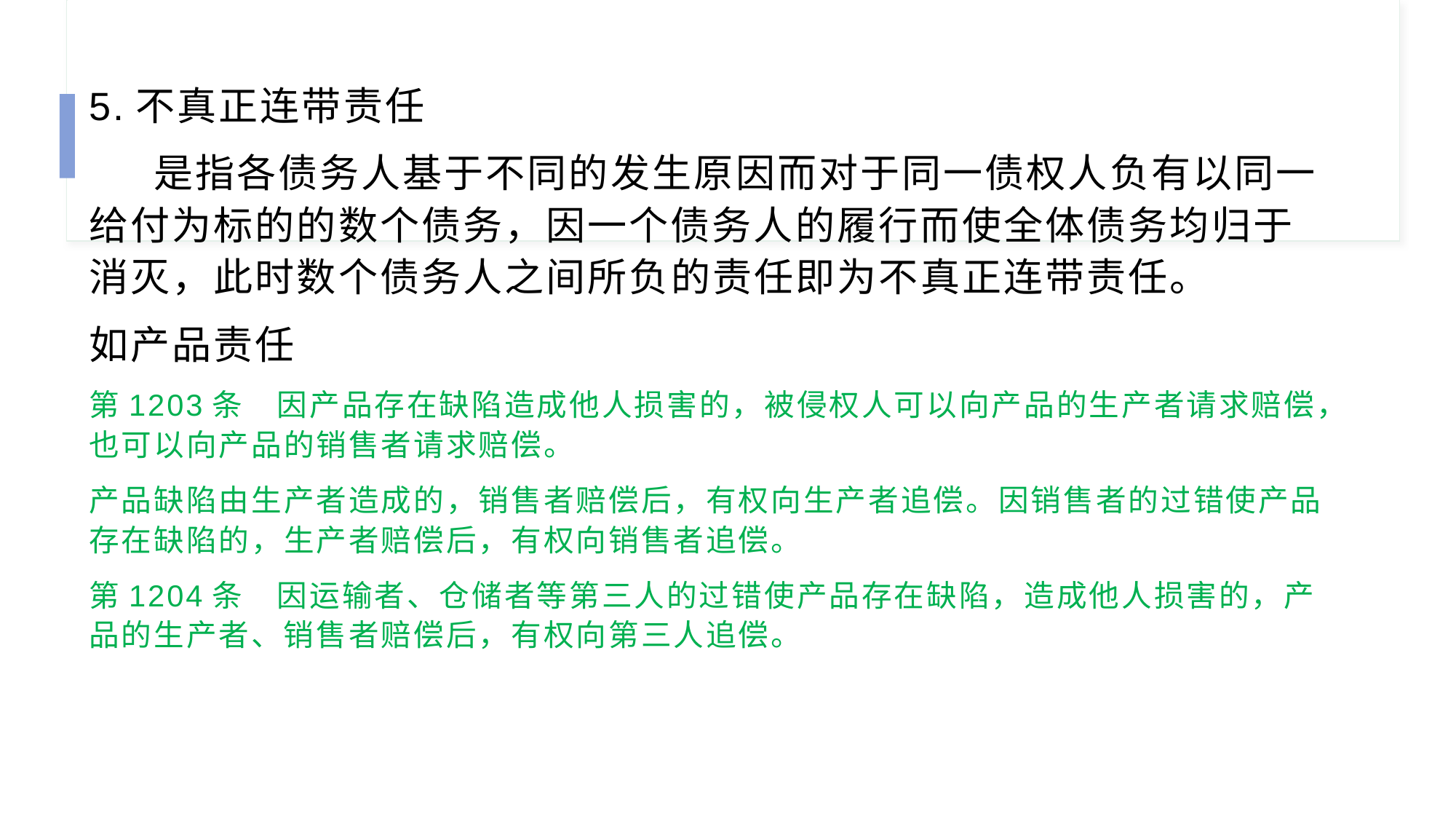

5.不真正连带责任
     是指各债务人基于不同的发生原因而对于同一债权人负有以同一给付为标的的数个债务，因一个债务人的履行而使全体债务均归于消灭，此时数个债务人之间所负的责任即为不真正连带责任。
如产品责任
第1203条　因产品存在缺陷造成他人损害的，被侵权人可以向产品的生产者请求赔偿，也可以向产品的销售者请求赔偿。
产品缺陷由生产者造成的，销售者赔偿后，有权向生产者追偿。因销售者的过错使产品存在缺陷的，生产者赔偿后，有权向销售者追偿。
第1204条　因运输者、仓储者等第三人的过错使产品存在缺陷，造成他人损害的，产品的生产者、销售者赔偿后，有权向第三人追偿。